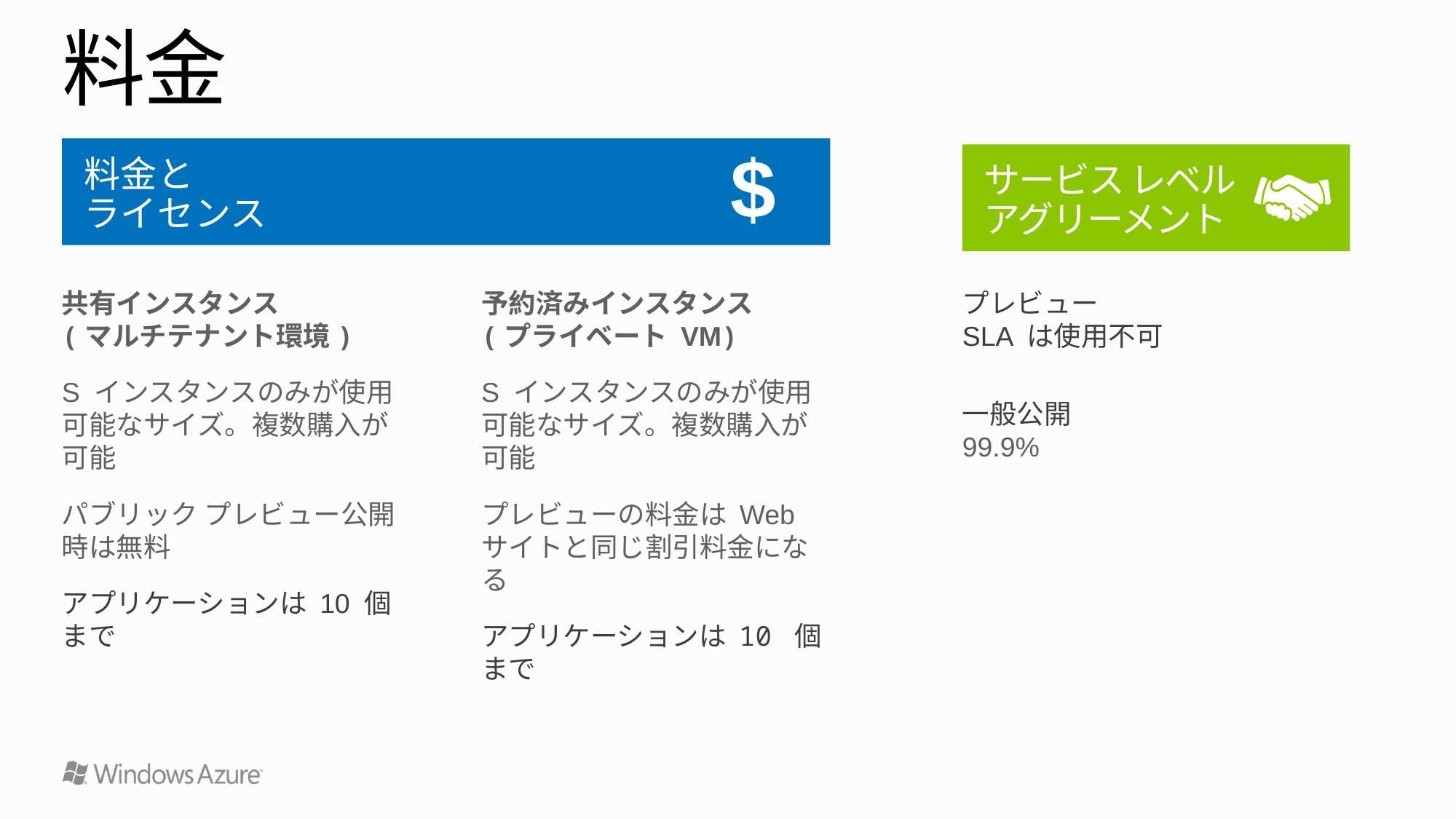

# 料金
料金と
ライセンス
サービス レベル
アグリーメント
$

共有インスタンス
(マルチテナント環境)
S インスタンスのみが使用可能なサイズ。複数購入が可能
パブリック プレビュー公開時は無料
アプリケーションは 10 個まで
予約済みインスタンス
(プライベート VM)
S インスタンスのみが使用可能なサイズ。複数購入が可能
プレビューの料金は Web サイトと同じ割引料金になる
アプリケーションは 10 個まで
プレビュー
SLA は使用不可
一般公開
99.9%